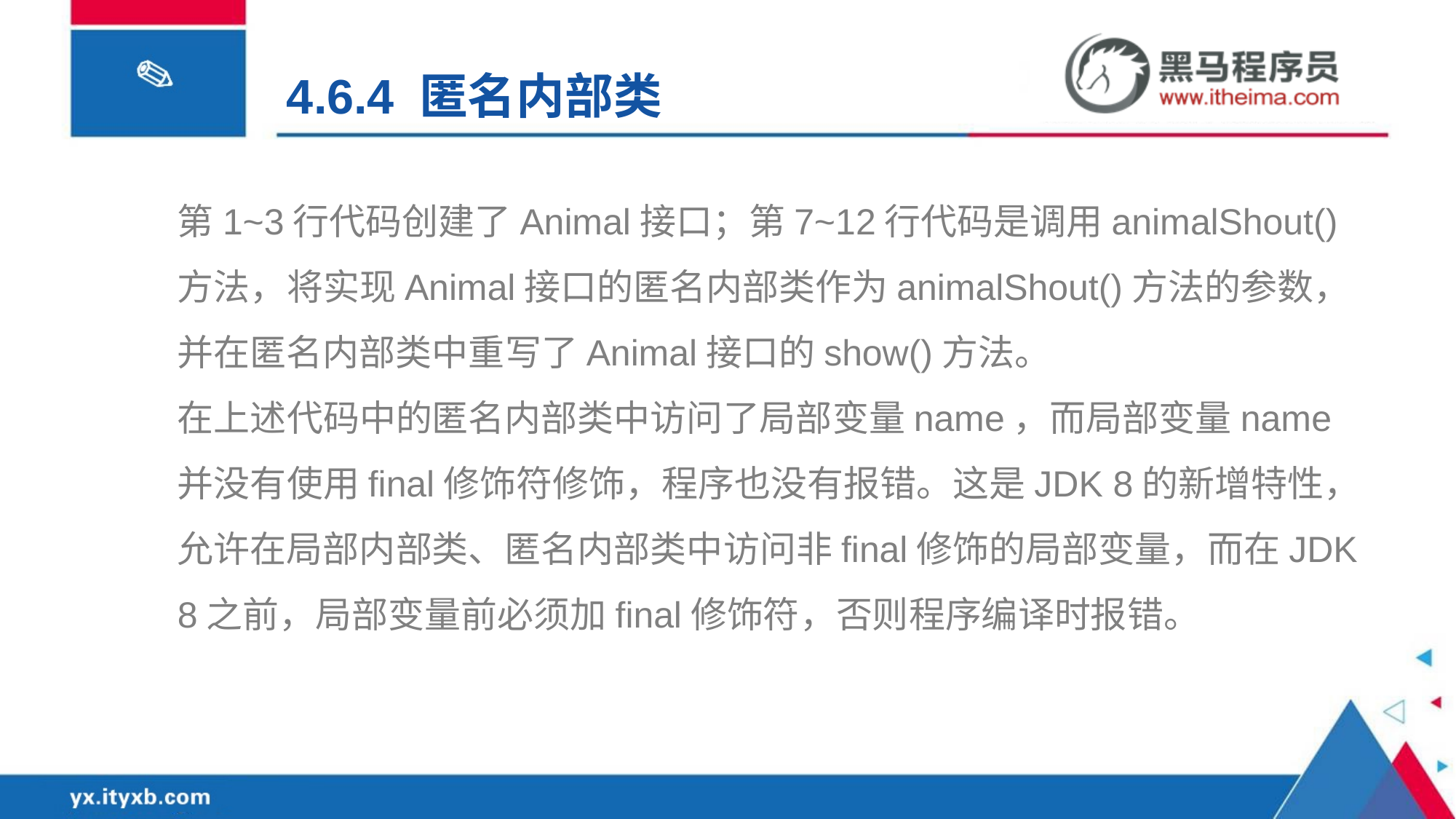

4.6.4 匿名内部类
第1~3行代码创建了Animal接口；第7~12行代码是调用animalShout()方法，将实现Animal接口的匿名内部类作为animalShout()方法的参数，并在匿名内部类中重写了Animal接口的show()方法。
在上述代码中的匿名内部类中访问了局部变量name，而局部变量name并没有使用final修饰符修饰，程序也没有报错。这是JDK 8的新增特性，允许在局部内部类、匿名内部类中访问非final修饰的局部变量，而在JDK 8之前，局部变量前必须加final修饰符，否则程序编译时报错。